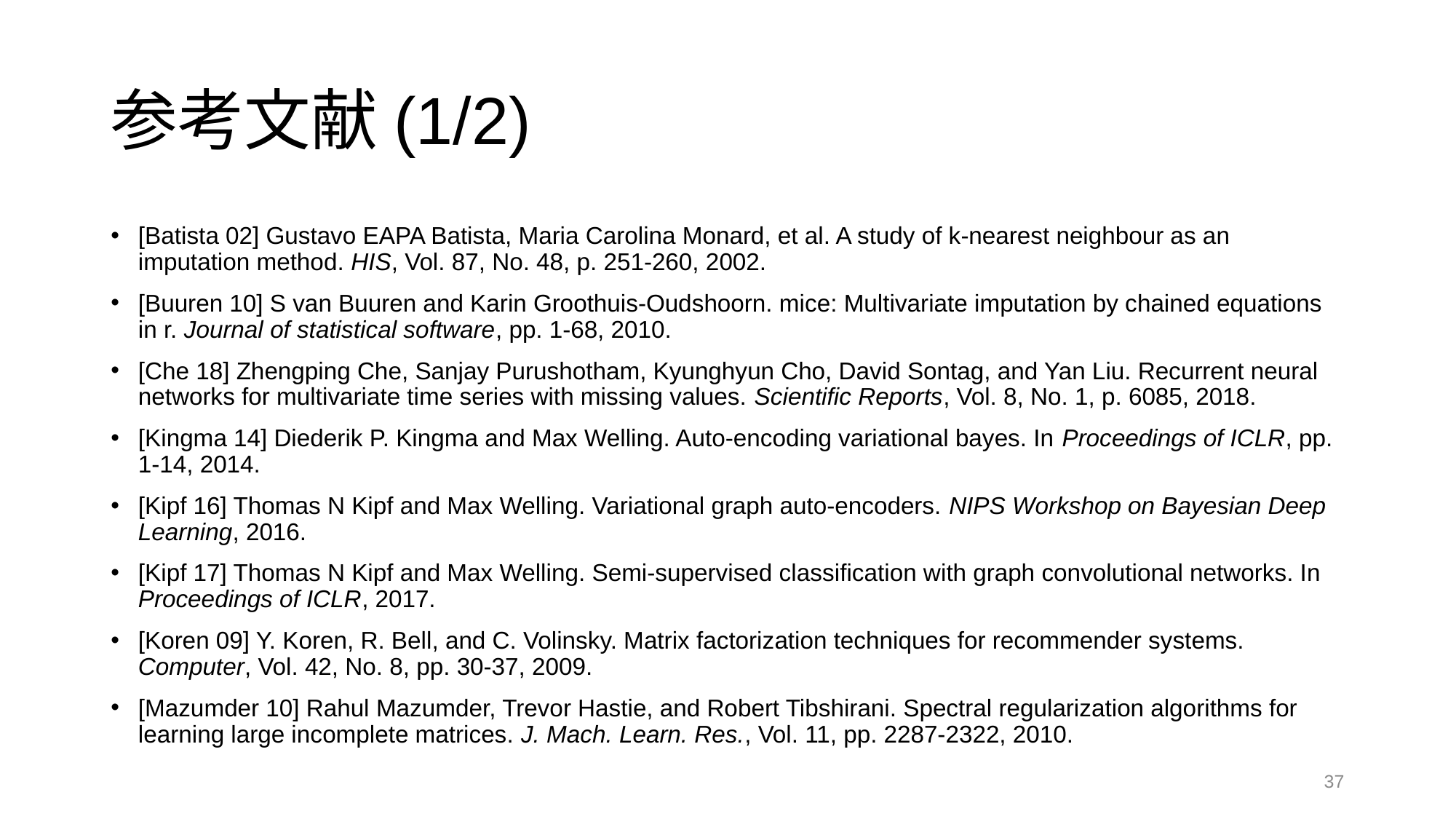

# 参考文献(1/2)
[Batista 02] Gustavo EAPA Batista, Maria Carolina Monard, et al. A study of k-nearest neighbour as an imputation method. HIS, Vol. 87, No. 48, p. 251-260, 2002.
[Buuren 10] S van Buuren and Karin Groothuis-Oudshoorn. mice: Multivariate imputation by chained equations in r. Journal of statistical software, pp. 1-68, 2010.
[Che 18] Zhengping Che, Sanjay Purushotham, Kyunghyun Cho, David Sontag, and Yan Liu. Recurrent neural networks for multivariate time series with missing values. Scientific Reports, Vol. 8, No. 1, p. 6085, 2018.
[Kingma 14] Diederik P. Kingma and Max Welling. Auto-encoding variational bayes. In Proceedings of ICLR, pp. 1-14, 2014.
[Kipf 16] Thomas N Kipf and Max Welling. Variational graph auto-encoders. NIPS Workshop on Bayesian Deep Learning, 2016.
[Kipf 17] Thomas N Kipf and Max Welling. Semi-supervised classification with graph convolutional networks. In Proceedings of ICLR, 2017.
[Koren 09] Y. Koren, R. Bell, and C. Volinsky. Matrix factorization techniques for recommender systems. Computer, Vol. 42, No. 8, pp. 30-37, 2009.
[Mazumder 10] Rahul Mazumder, Trevor Hastie, and Robert Tibshirani. Spectral regularization algorithms for learning large incomplete matrices. J. Mach. Learn. Res., Vol. 11, pp. 2287-2322, 2010.
37